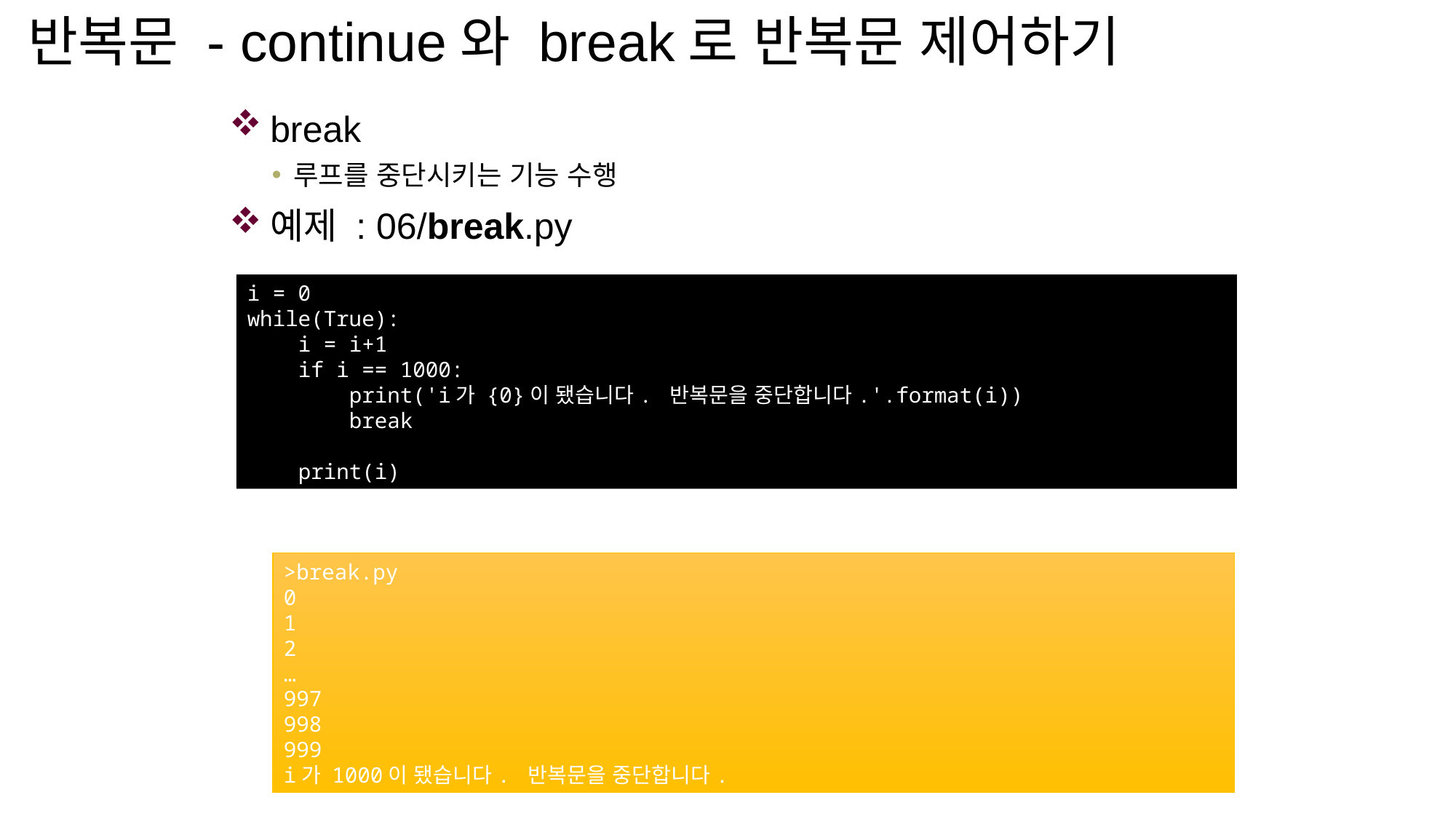

# 반복문 - continue와 break로 반복문 제어하기
break
루프를 중단시키는 기능 수행
예제 : 06/break.py

실행 결과
i = 0
while(True):
    i = i+1
    if i == 1000:
        print('i가 {0}이 됐습니다. 반복문을 중단합니다.'.format(i))
        break

    print(i)
>break.py
0
1
2
…
997
998
999
i가 1000이 됐습니다. 반복문을 중단합니다.